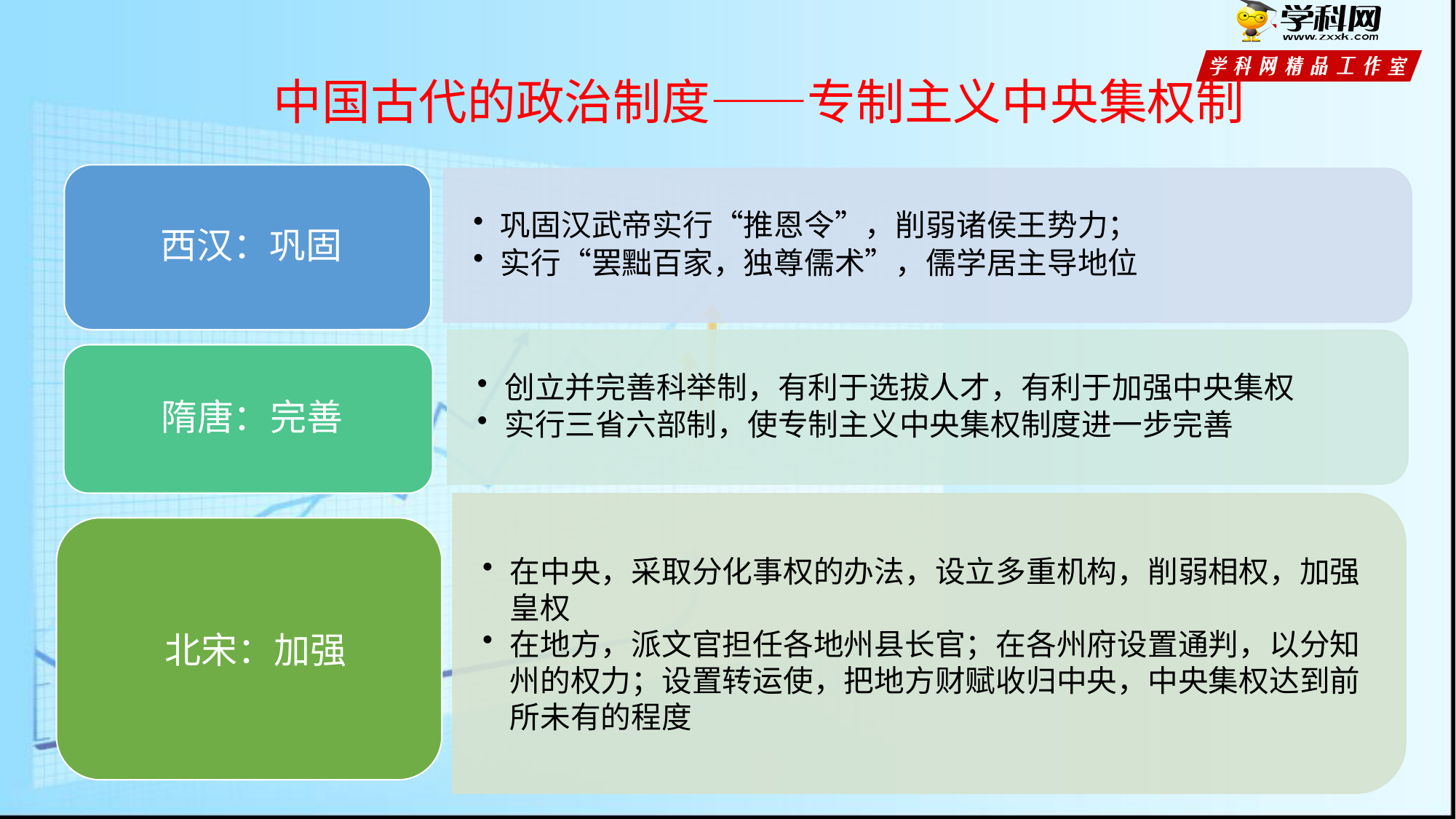

中国古代的政治制度——专制主义中央集权制
巩固汉武帝实行“推恩令”，削弱诸侯王势力；
实行“罢黜百家，独尊儒术”，儒学居主导地位
西汉：巩固
创立并完善科举制，有利于选拔人才，有利于加强中央集权
实行三省六部制，使专制主义中央集权制度进一步完善
隋唐：完善
在中央，采取分化事权的办法，设立多重机构，削弱相权，加强皇权
在地方，派文官担任各地州县长官；在各州府设置通判，以分知州的权力；设置转运使，把地方财赋收归中央，中央集权达到前所未有的程度
北宋：加强